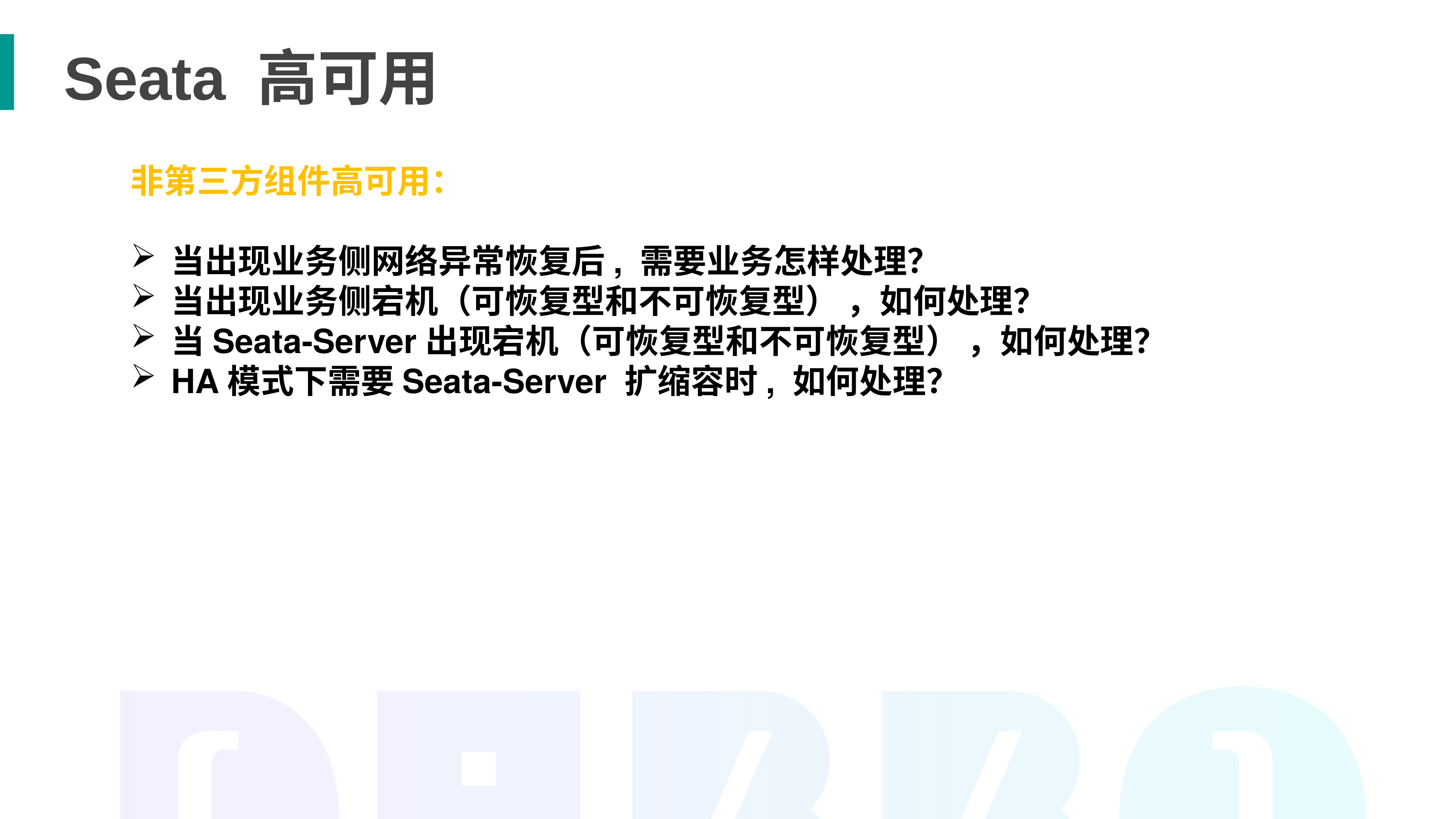

Seata 高可用
非第三方组件高可用：

当出现业务侧网络异常恢复后, 需要业务怎样处理？
当出现业务侧宕机（可恢复型和不可恢复型） ，如何处理？
当Seata-Server出现宕机（可恢复型和不可恢复型） ，如何处理？
HA模式下需要Seata-Server 扩缩容时, 如何处理？注意：对于provider端需要重复步骤1、2和3，但注解（步骤四）可不加。